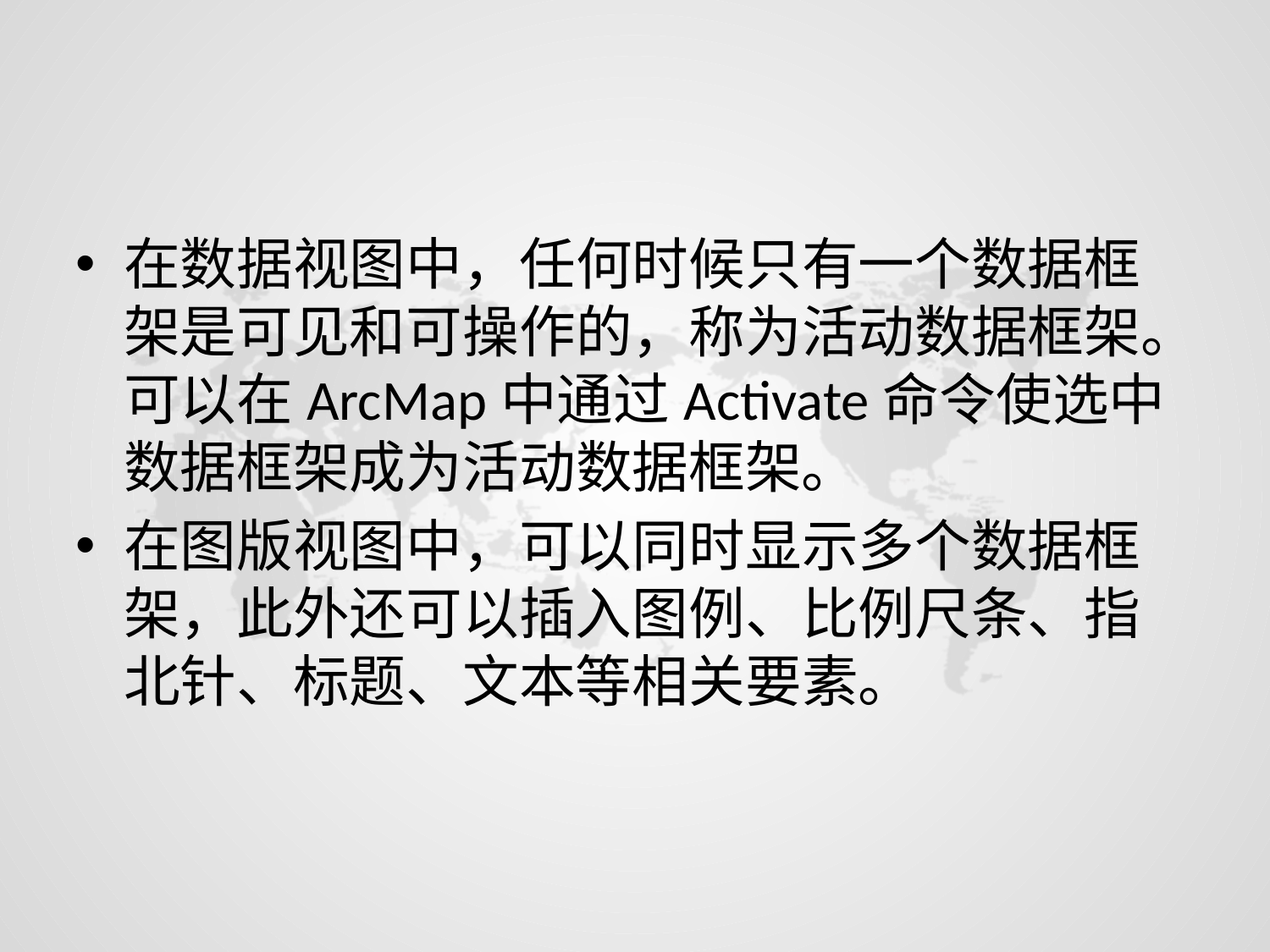

#
在数据视图中，任何时候只有一个数据框架是可见和可操作的，称为活动数据框架。可以在ArcMap中通过Activate命令使选中数据框架成为活动数据框架。
在图版视图中，可以同时显示多个数据框架，此外还可以插入图例、比例尺条、指北针、标题、文本等相关要素。